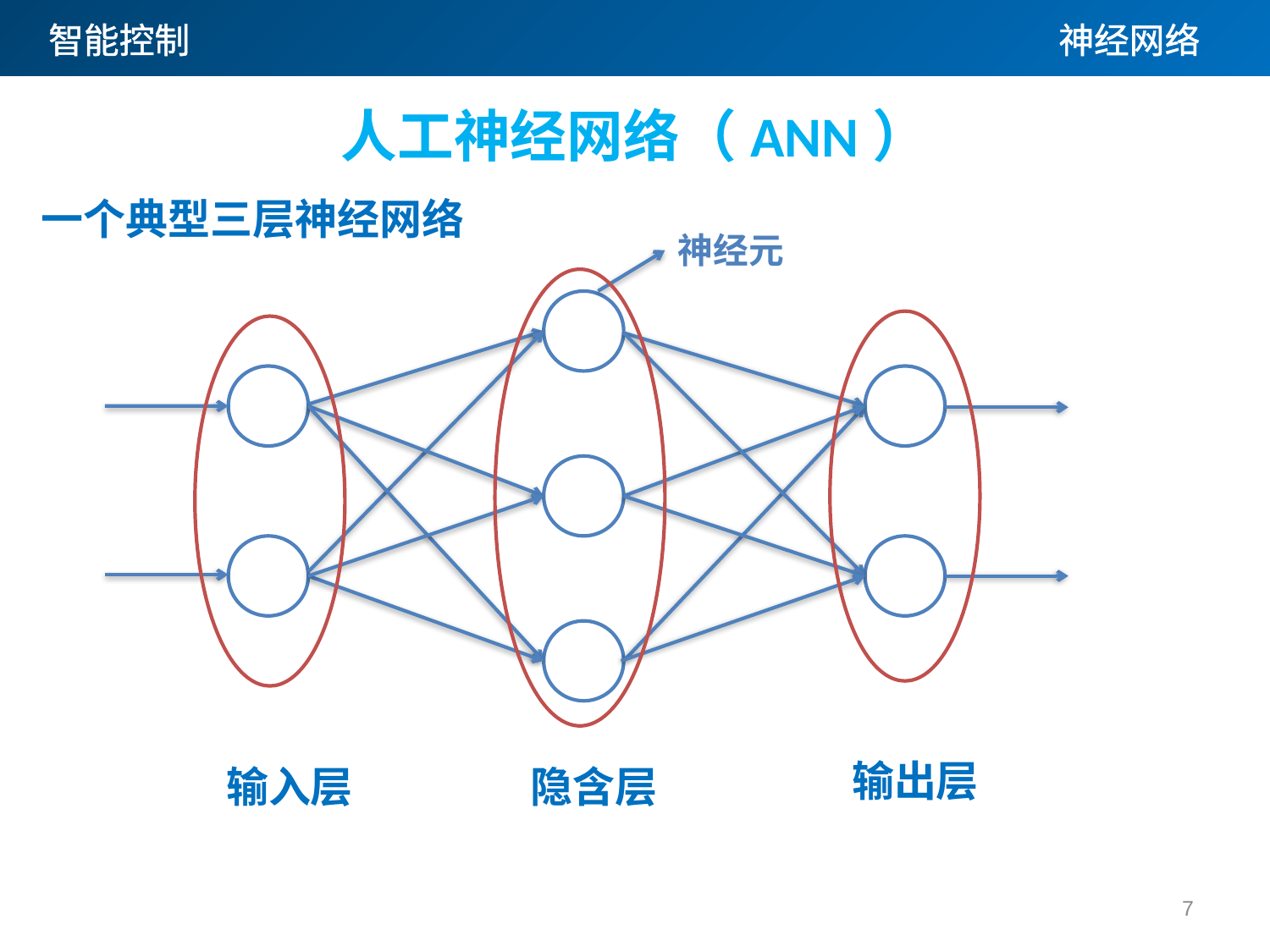

人工神经网络（ANN）
一个典型三层神经网络
神经元

输出层
输入层
隐含层
7